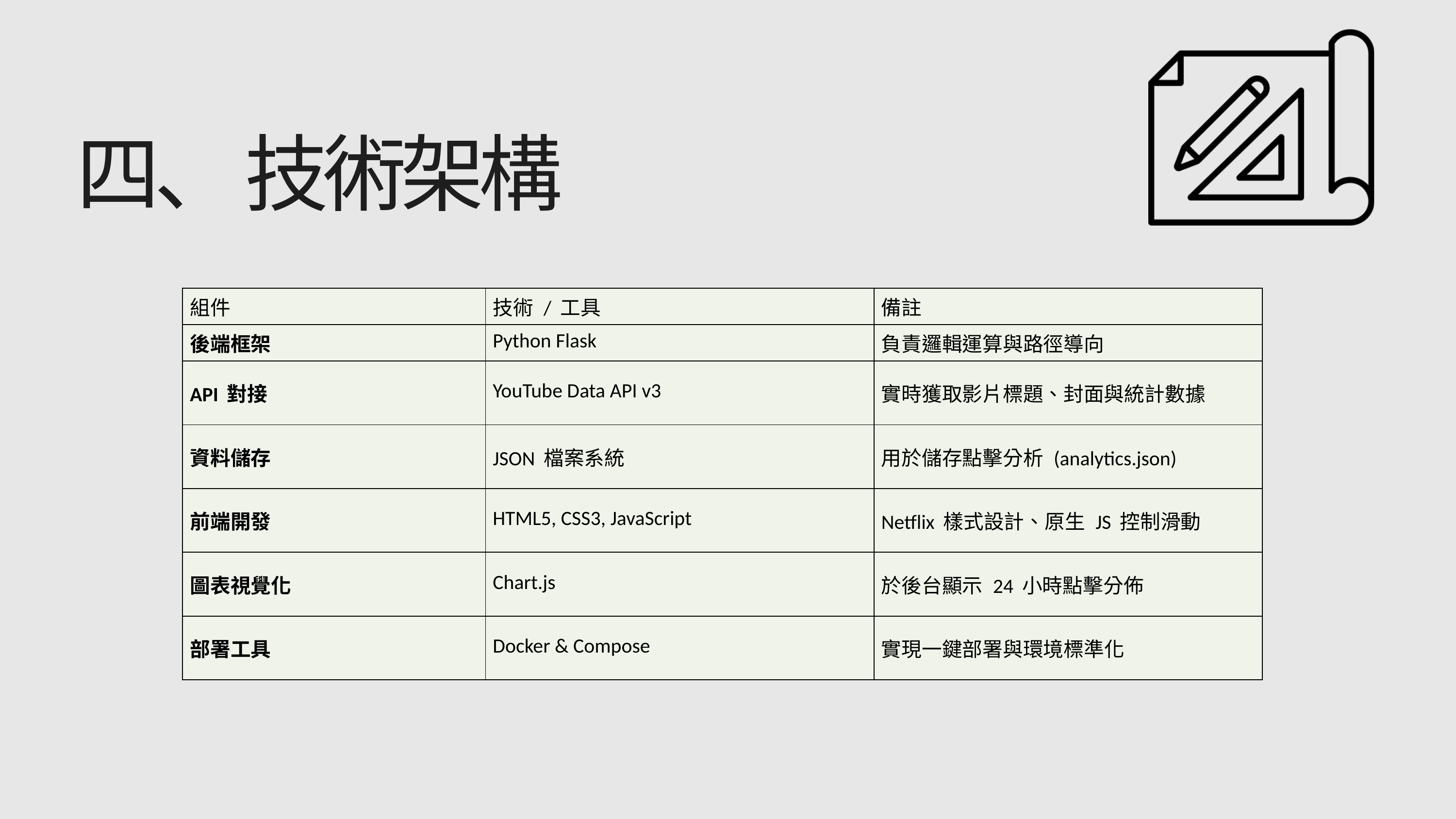

四、 技術架構

| 組件 | 技術 / 工具 | 備註 |
| --- | --- | --- |
| 後端框架 | Python Flask | 負責邏輯運算與路徑導向 |
| API 對接 | YouTube Data API v3 | 實時獲取影片標題、封面與統計數據 |
| 資料儲存 | JSON 檔案系統 | 用於儲存點擊分析 (analytics.json) |
| 前端開發 | HTML5, CSS3, JavaScript | Netflix 樣式設計、原生 JS 控制滑動 |
| 圖表視覺化 | Chart.js | 於後台顯示 24 小時點擊分佈 |
| 部署工具 | Docker & Compose | 實現一鍵部署與環境標準化 |